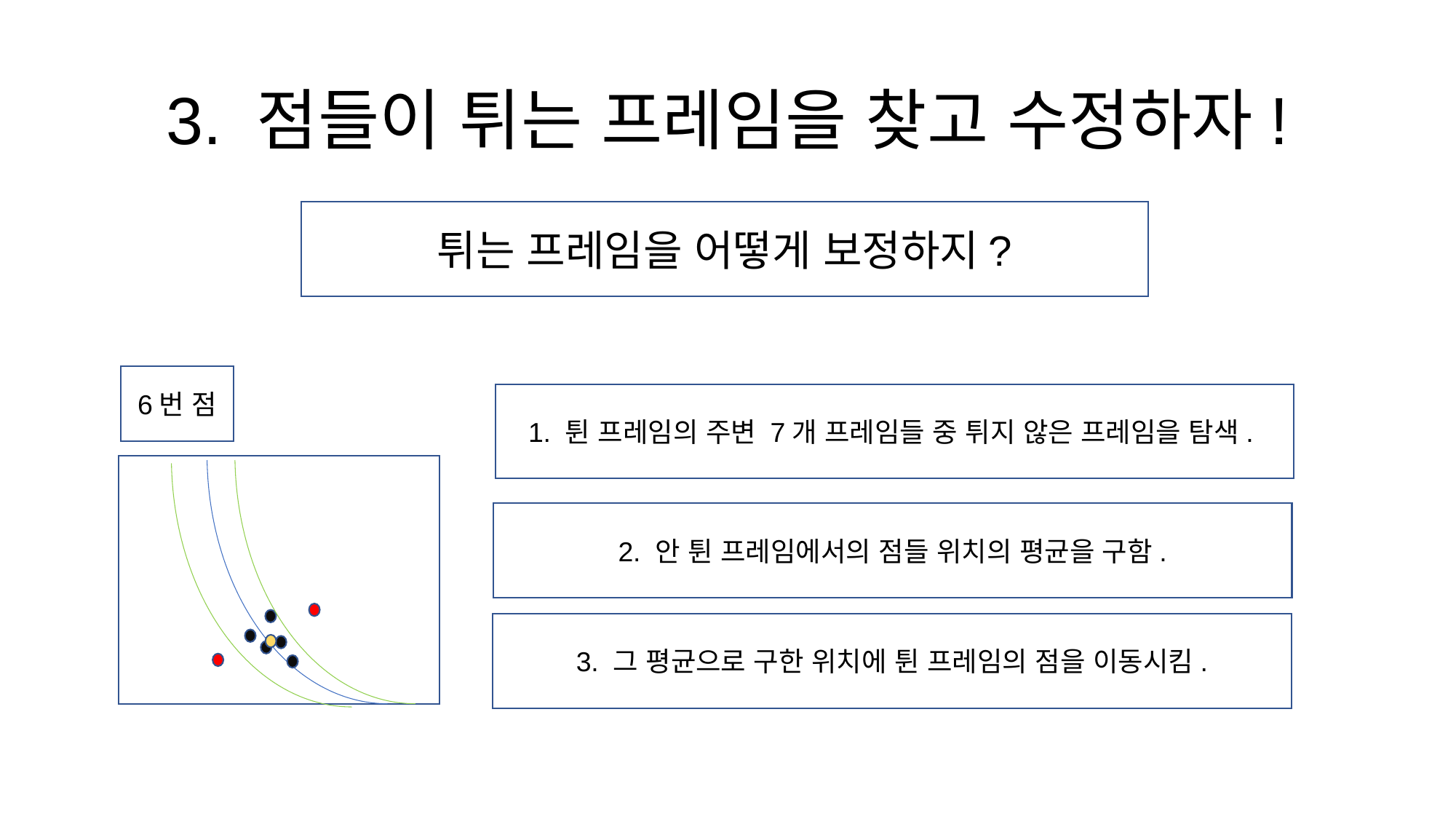

# 3. 점들이 튀는 프레임을 찾고 수정하자!
튀는 프레임을 어떻게 보정하지?

6번 점
1. 튄 프레임의 주변 7개 프레임들 중 튀지 않은 프레임을 탐색.

2. 안 튄 프레임에서의 점들 위치의 평균을 구함.

3. 그 평균으로 구한 위치에 튄 프레임의 점을 이동시킴.